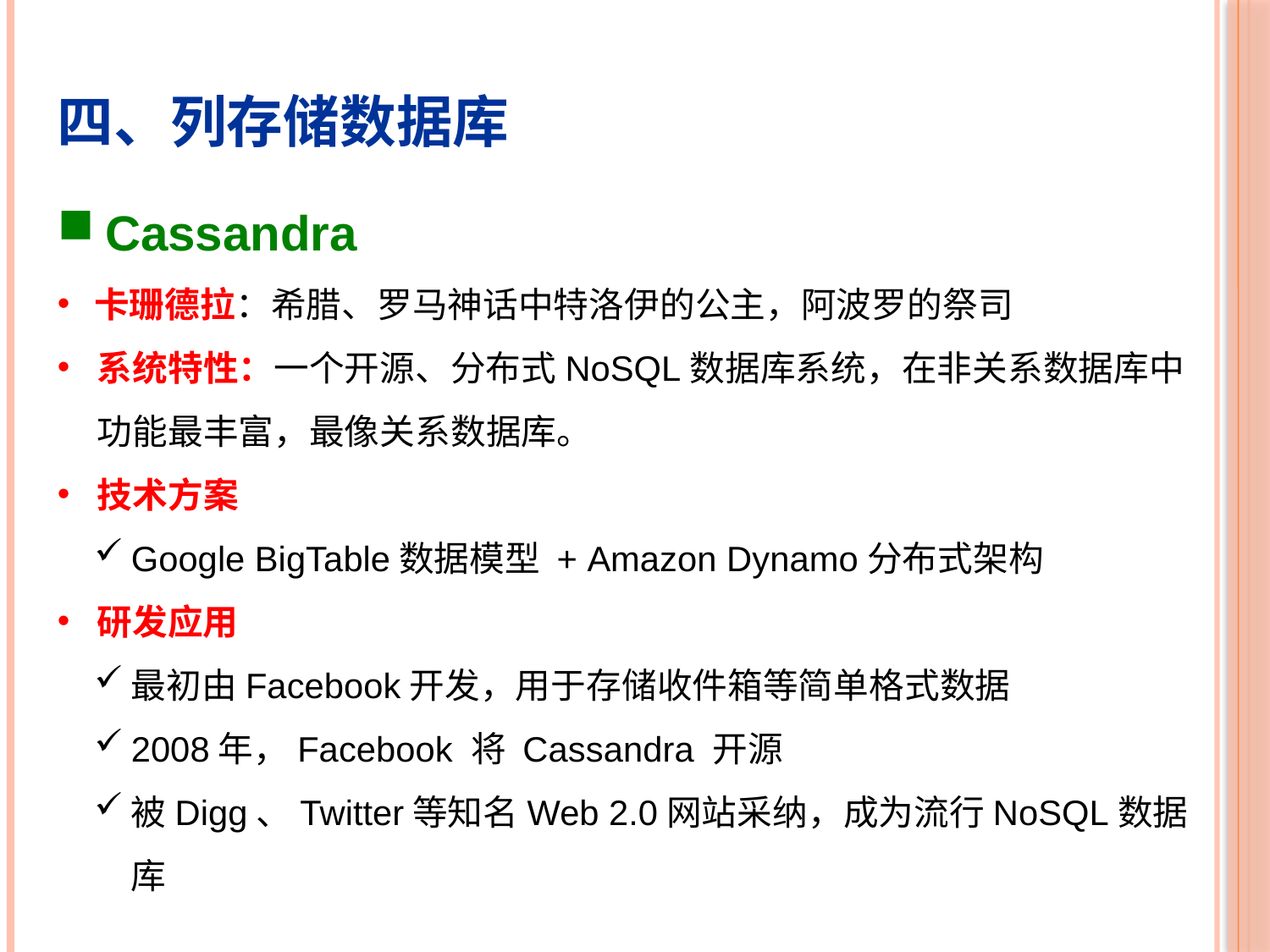

四、列存储数据库
Cassandra
卡珊德拉：希腊、罗马神话中特洛伊的公主，阿波罗的祭司
系统特性：一个开源、分布式NoSQL数据库系统，在非关系数据库中功能最丰富，最像关系数据库。
技术方案
Google BigTable数据模型 + Amazon Dynamo分布式架构
研发应用
最初由Facebook开发，用于存储收件箱等简单格式数据
2008年，Facebook 将 Cassandra 开源
被Digg、Twitter等知名Web 2.0网站采纳，成为流行NoSQL数据库